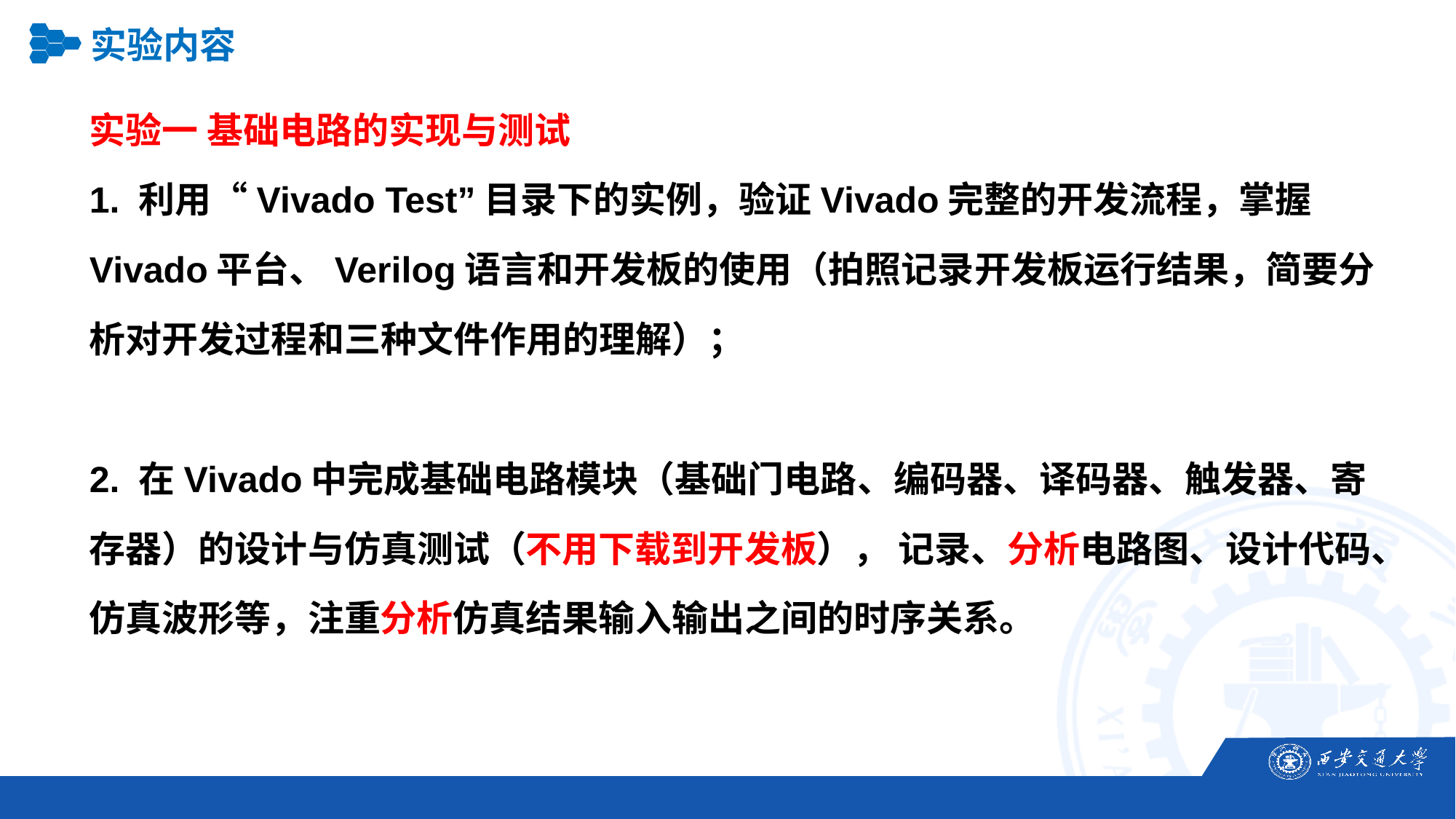

实验内容
实验一 基础电路的实现与测试
1. 利用“Vivado Test”目录下的实例，验证Vivado完整的开发流程，掌握Vivado平台、Verilog语言和开发板的使用（拍照记录开发板运行结果，简要分析对开发过程和三种文件作用的理解）；

2. 在Vivado中完成基础电路模块（基础门电路、编码器、译码器、触发器、寄存器）的设计与仿真测试（不用下载到开发板）， 记录、分析电路图、设计代码、仿真波形等，注重分析仿真结果输入输出之间的时序关系。